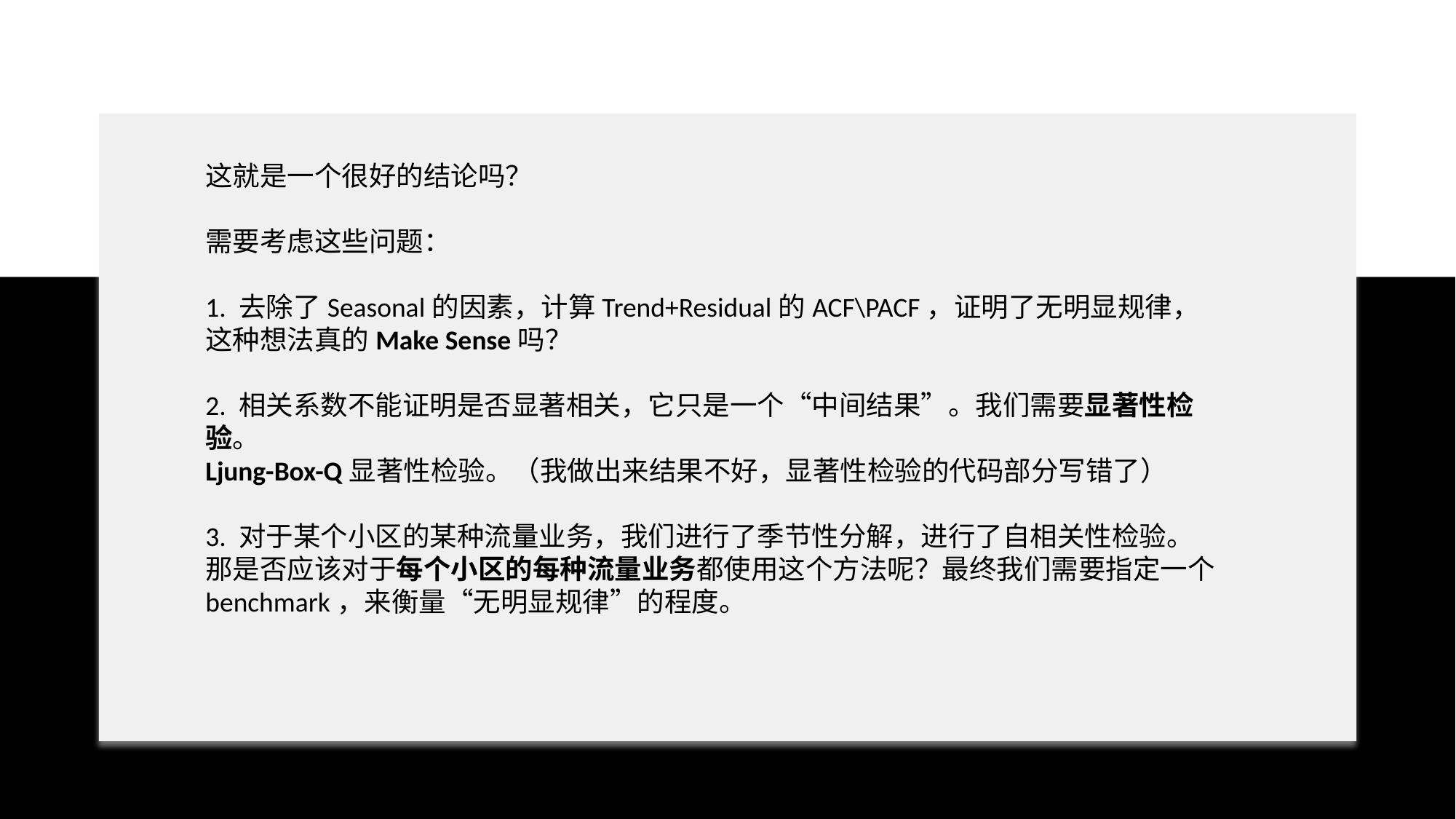

这就是一个很好的结论吗？

需要考虑这些问题：

1. 去除了Seasonal的因素，计算Trend+Residual的ACF\PACF，证明了无明显规律，这种想法真的Make Sense吗？

2. 相关系数不能证明是否显著相关，它只是一个“中间结果”。我们需要显著性检验。
Ljung-Box-Q显著性检验。（我做出来结果不好，显著性检验的代码部分写错了）

3. 对于某个小区的某种流量业务，我们进行了季节性分解，进行了自相关性检验。那是否应该对于每个小区的每种流量业务都使用这个方法呢？最终我们需要指定一个benchmark，来衡量“无明显规律”的程度。